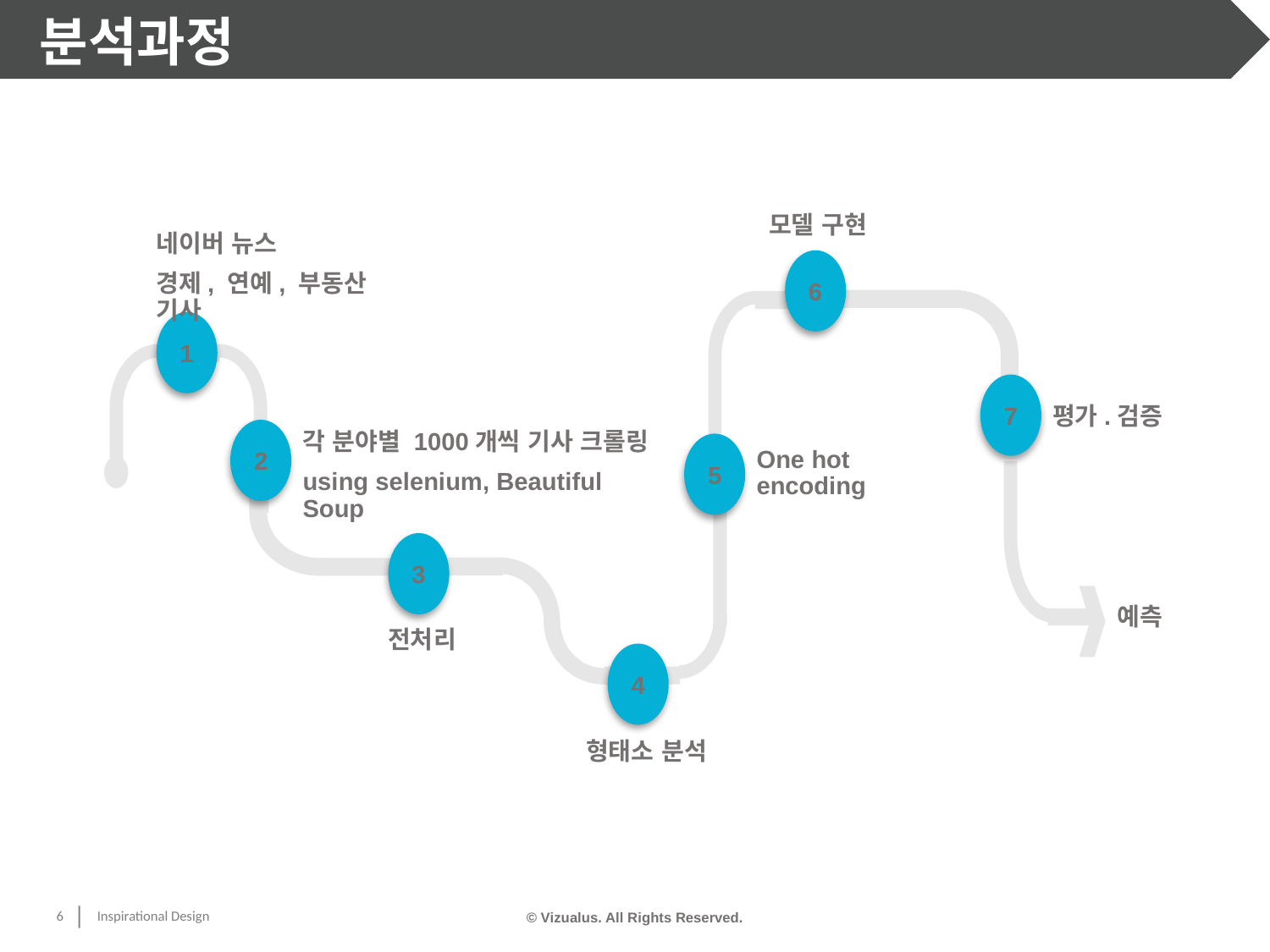

분석과정
모델 구현

네이버 뉴스
경제, 연예, 부동산 기사
6

1

7
평가.검증
2
각 분야별 1000개씩 기사 크롤링
using selenium, Beautiful Soup
5
One hot encoding

3

예측
전처리

4
형태소 분석

6
© Vizualus. All Rights Reserved.